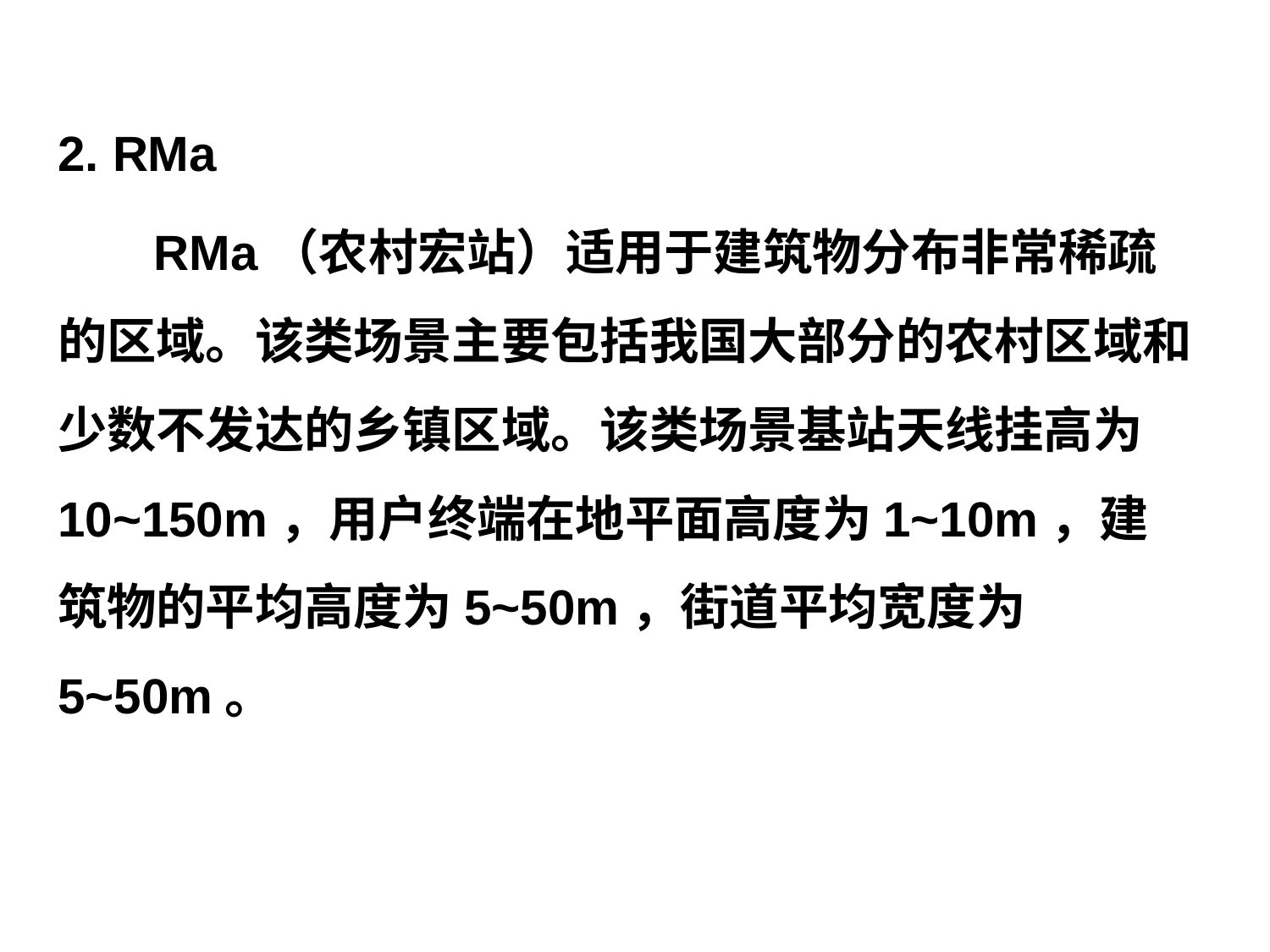

2. RMa
       RMa（农村宏站）适用于建筑物分布非常稀疏的区域。该类场景主要包括我国大部分的农村区域和少数不发达的乡镇区域。该类场景基站天线挂高为10~150m，用户终端在地平面高度为1~10m，建筑物的平均高度为5~50m，街道平均宽度为5~50m。